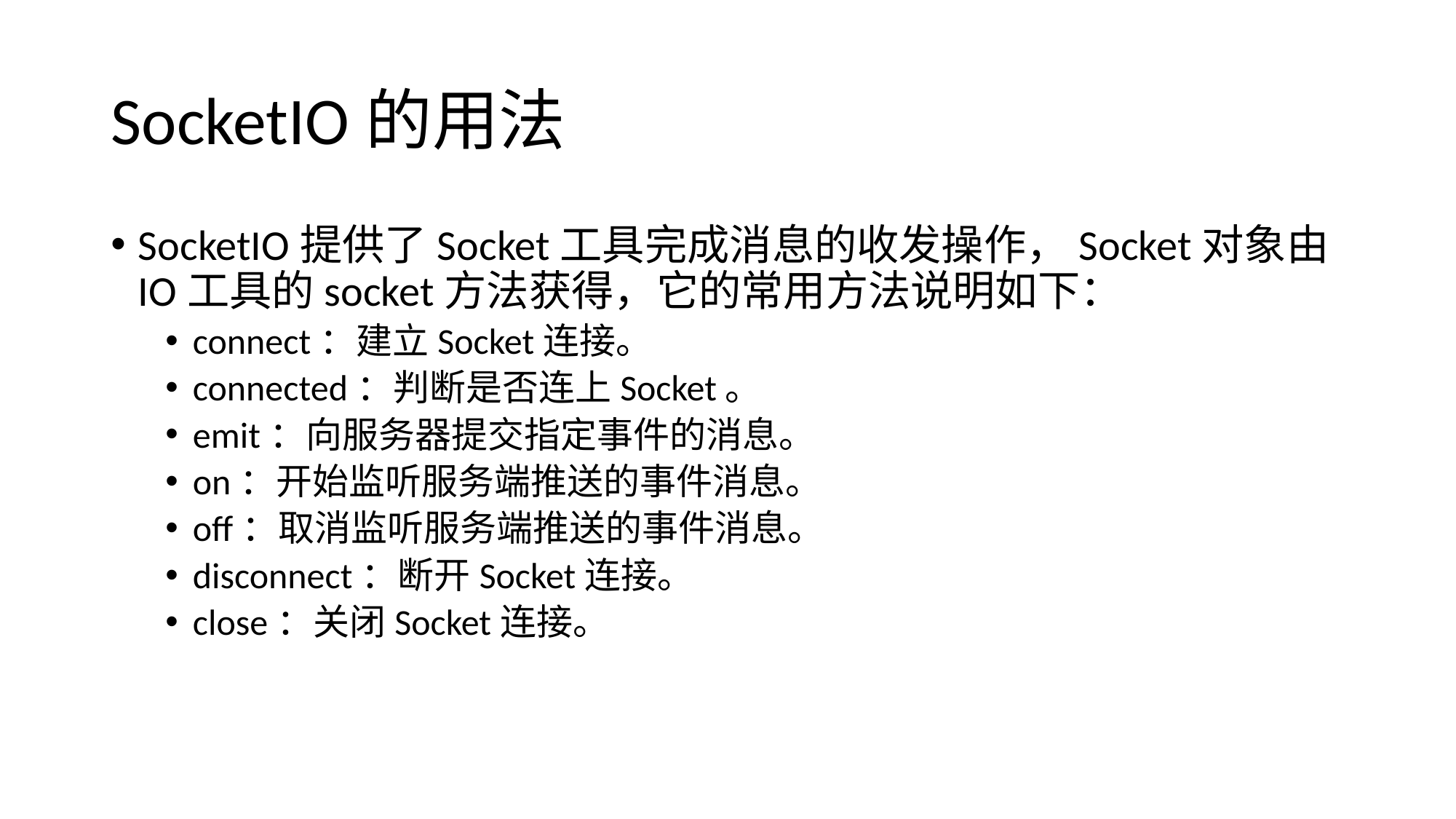

# SocketIO的用法
SocketIO提供了Socket工具完成消息的收发操作，Socket对象由IO工具的socket方法获得，它的常用方法说明如下：
connect：建立Socket连接。
connected：判断是否连上Socket。
emit：向服务器提交指定事件的消息。
on：开始监听服务端推送的事件消息。
off：取消监听服务端推送的事件消息。
disconnect：断开Socket连接。
close：关闭Socket连接。